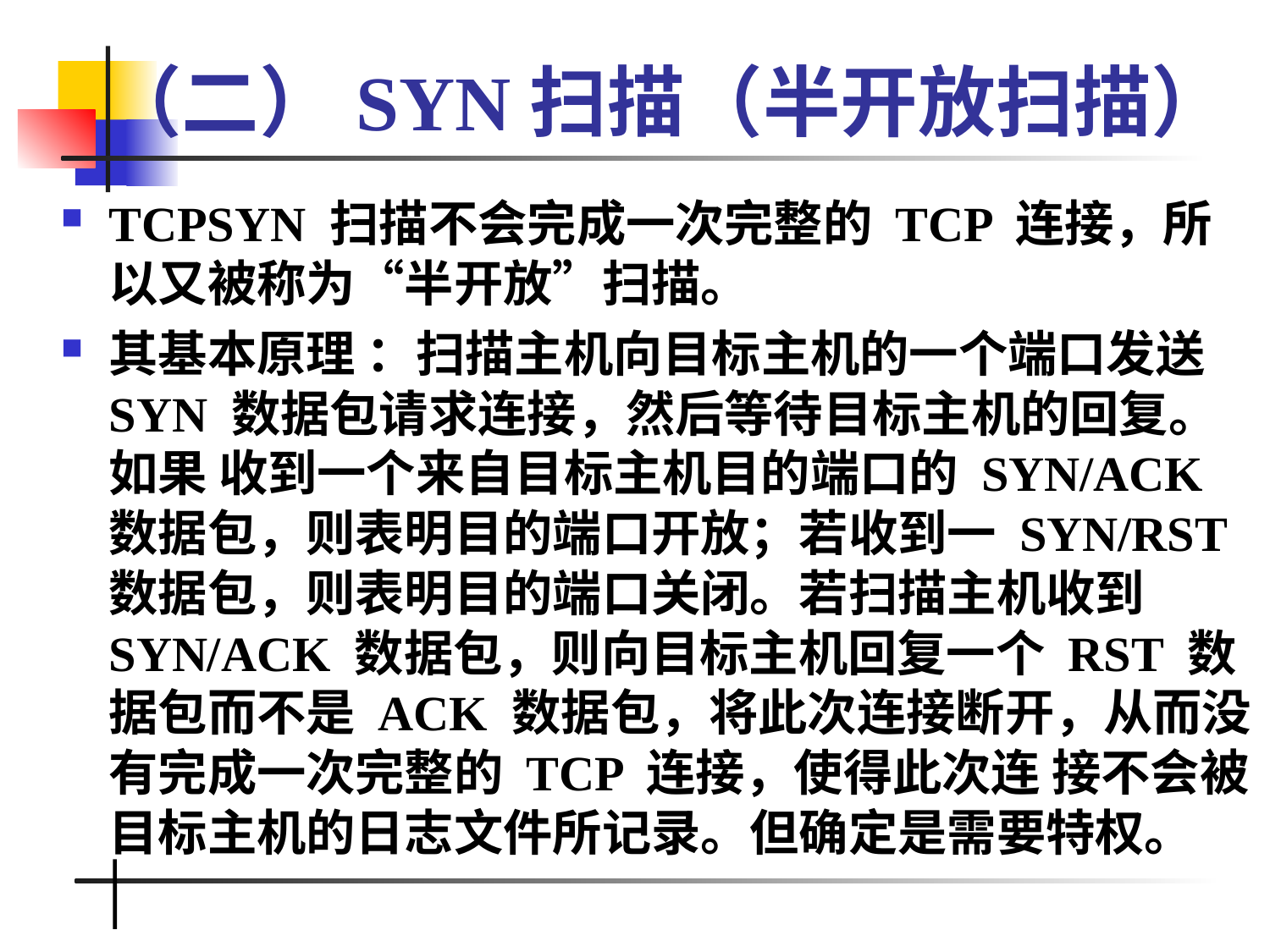

# （二）SYN扫描（半开放扫描）
TCPSYN 扫描不会完成一次完整的 TCP 连接，所以又被称为“半开放”扫描。
其基本原理 ：扫描主机向目标主机的一个端口发送 SYN 数据包请求连接，然后等待目标主机的回复。如果 收到一个来自目标主机目的端口的 SYN/ACK 数据包，则表明目的端口开放；若收到一 SYN/RST 数据包，则表明目的端口关闭。若扫描主机收到 SYN/ACK 数据包，则向目标主机回复一个 RST 数据包而不是 ACK 数据包，将此次连接断开，从而没有完成一次完整的 TCP 连接，使得此次连 接不会被目标主机的日志文件所记录。但确定是需要特权。